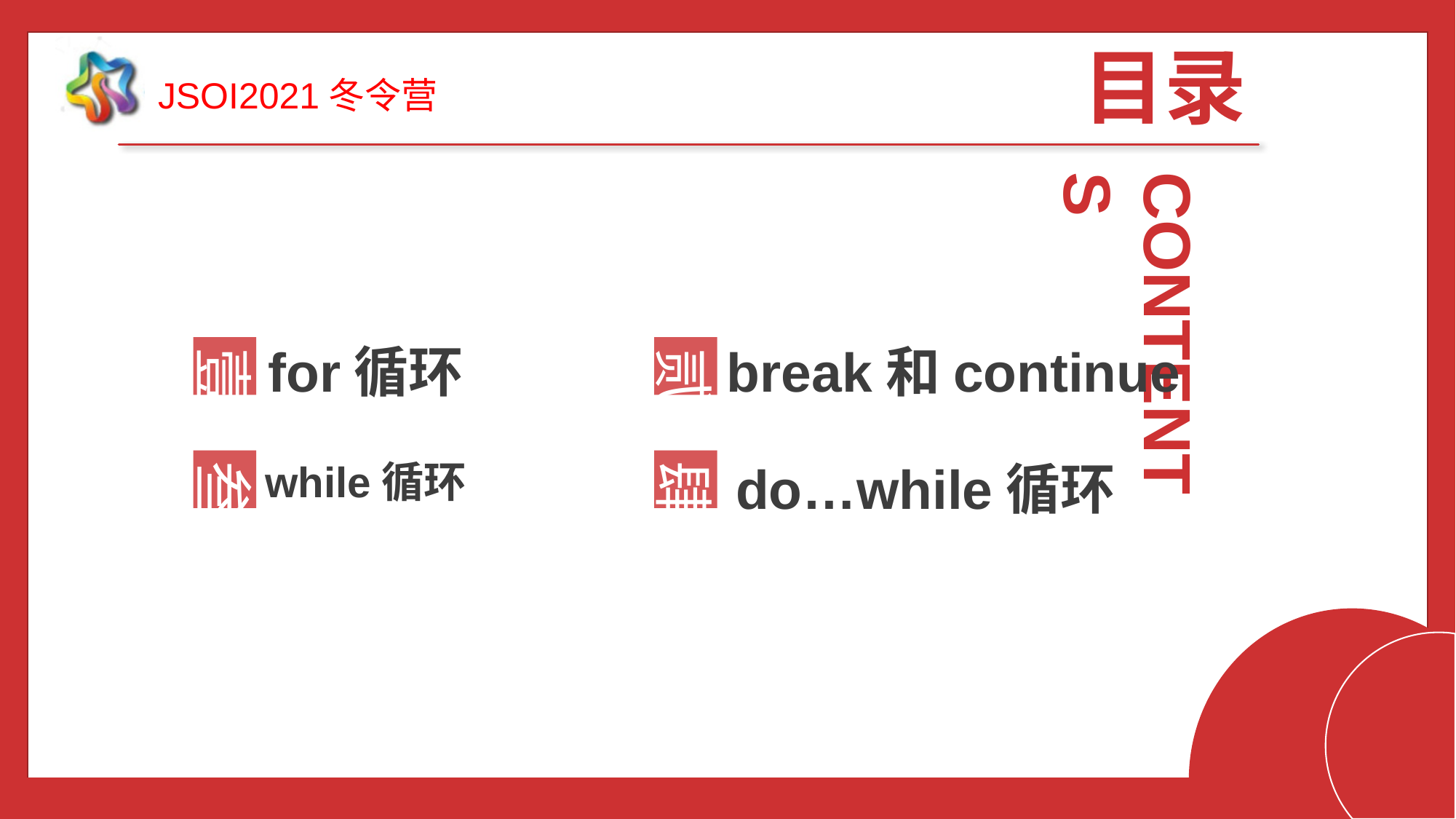

目录
CONTENTS
for循环
break和continue
壹
贰
while循环
do…while循环
叁
肆